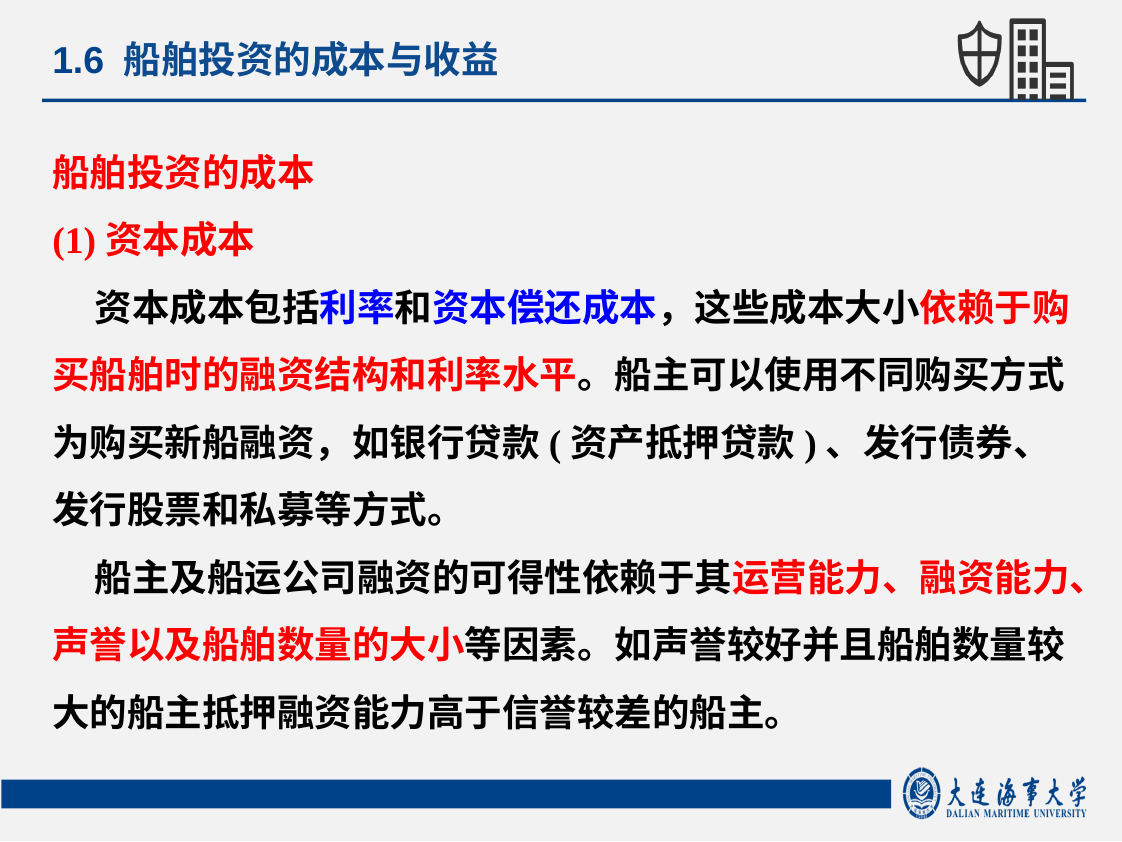

1.6 船舶投资的成本与收益
船舶投资的成本
(1)资本成本
资本成本包括利率和资本偿还成本，这些成本大小依赖于购买船舶时的融资结构和利率水平。船主可以使用不同购买方式为购买新船融资，如银行贷款(资产抵押贷款)、发行债券、发行股票和私募等方式。
船主及船运公司融资的可得性依赖于其运营能力、融资能力、声誉以及船舶数量的大小等因素。如声誉较好并且船舶数量较大的船主抵押融资能力高于信誉较差的船主。